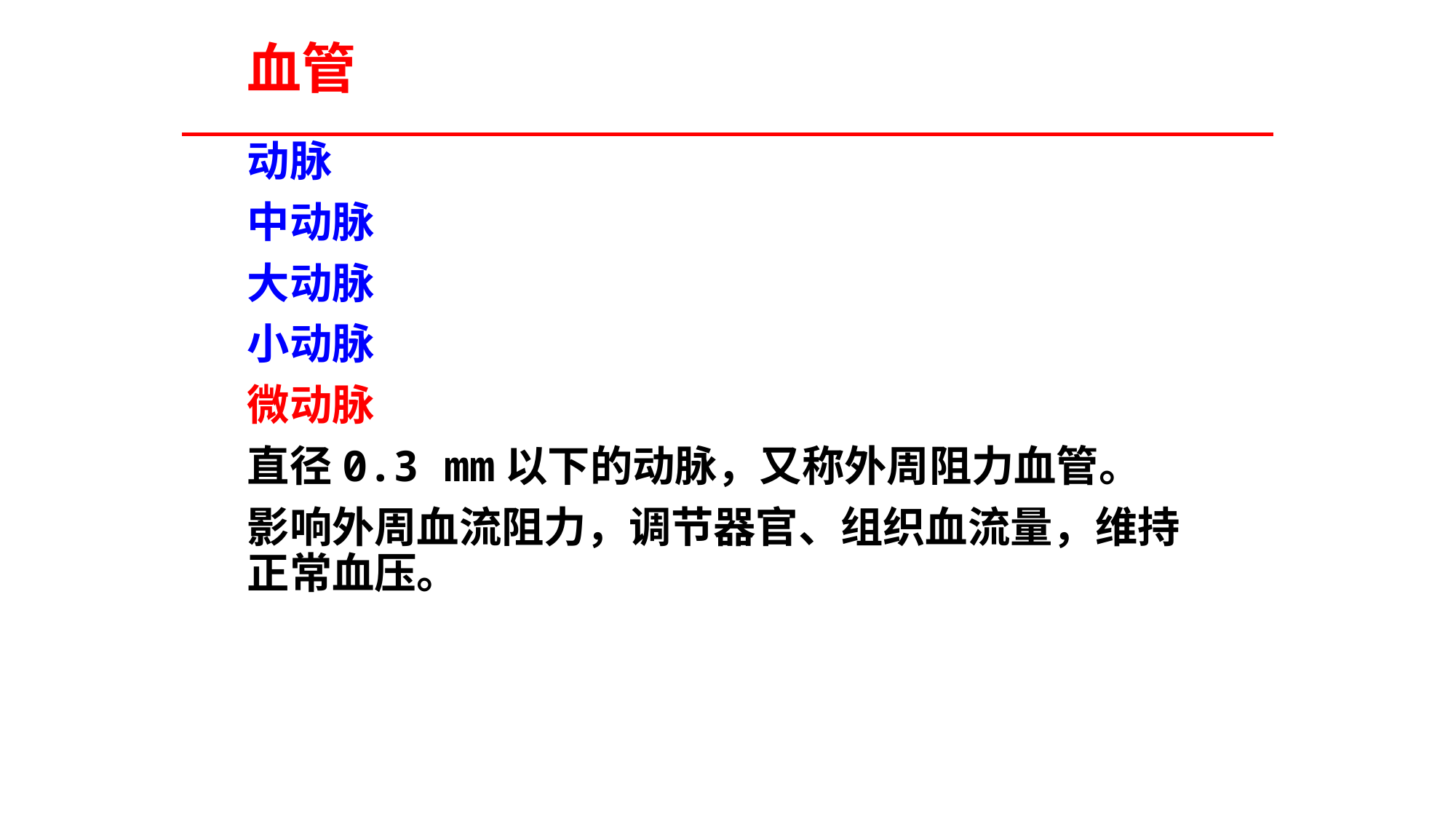

# 血管
动脉
中动脉
大动脉
小动脉
微动脉
直径0.3 mm以下的动脉，又称外周阻力血管。
影响外周血流阻力，调节器官、组织血流量，维持正常血压。